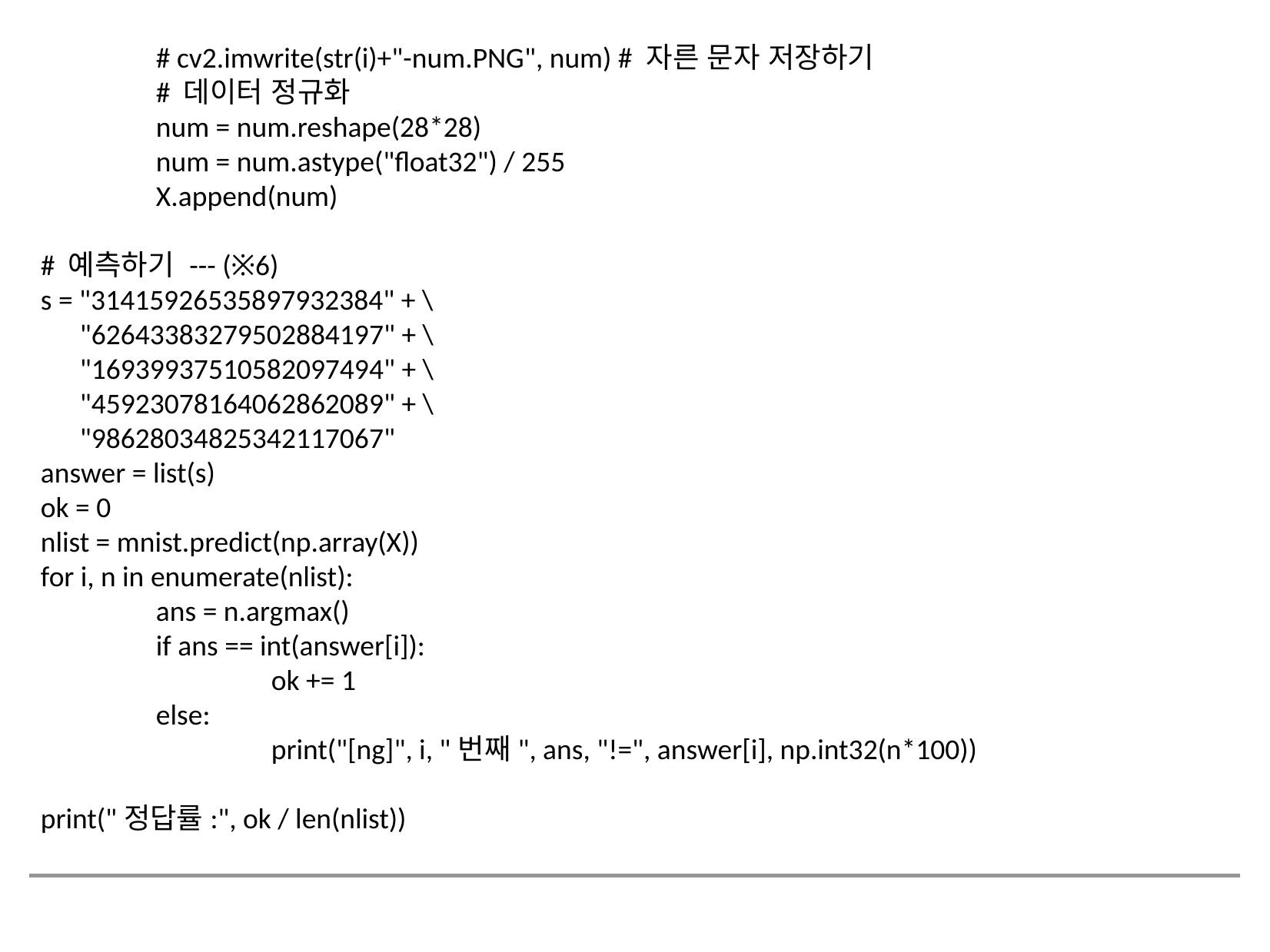

# cv2.imwrite(str(i)+"-num.PNG", num) # 자른 문자 저장하기
	# 데이터 정규화
	num = num.reshape(28*28)
	num = num.astype("float32") / 255
	X.append(num)

# 예측하기 --- (※6)
s = "31415926535897932384" + \
      "62643383279502884197" + \
      "16939937510582097494" + \
      "45923078164062862089" + \
      "98628034825342117067"
answer = list(s)
ok = 0
nlist = mnist.predict(np.array(X))
for i, n in enumerate(nlist):
	ans = n.argmax()
	if ans == int(answer[i]):
		ok += 1
	else:
		print("[ng]", i, "번째", ans, "!=", answer[i], np.int32(n*100))

print("정답률:", ok / len(nlist))